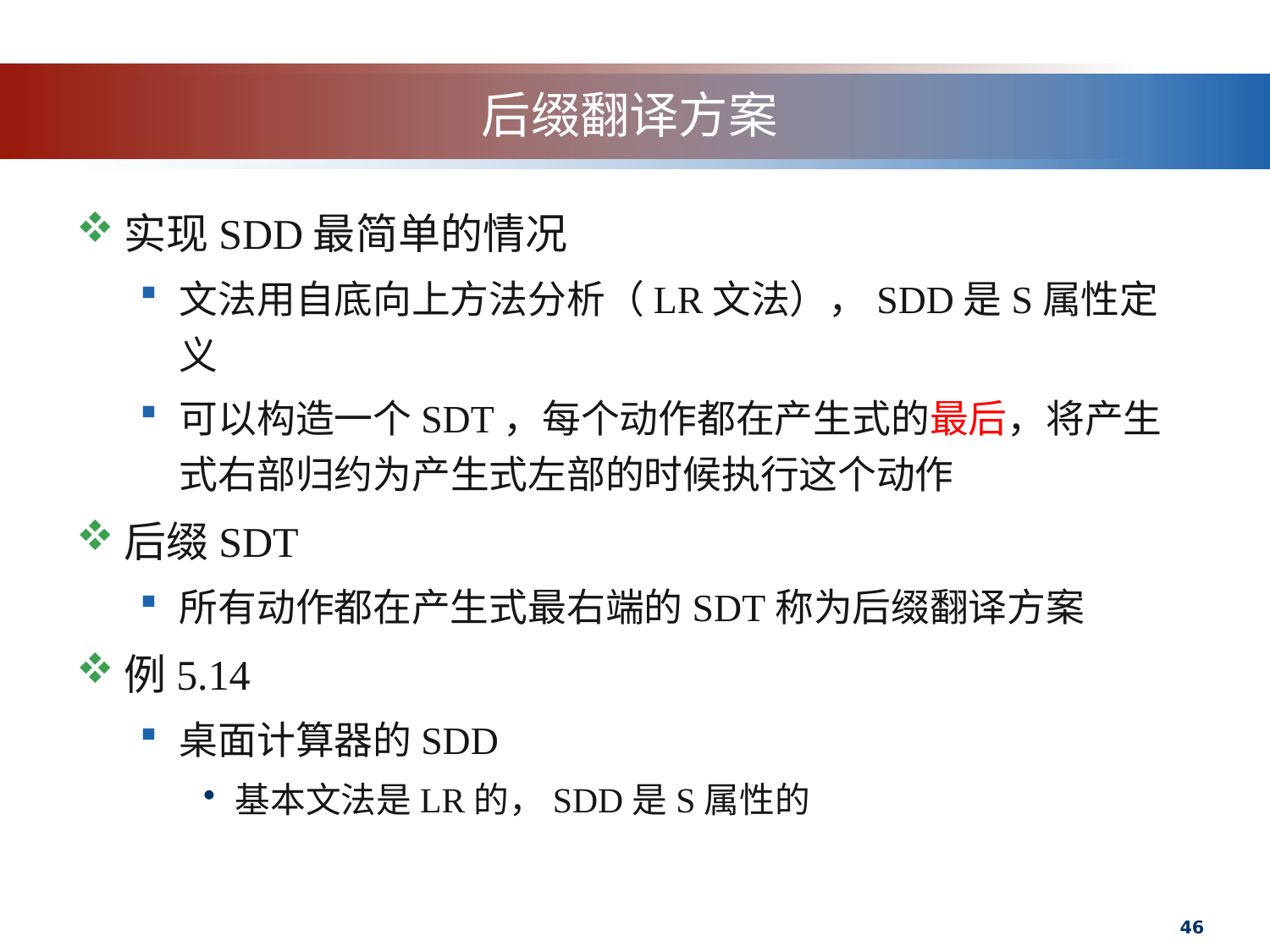

# 后缀翻译方案
实现SDD最简单的情况
文法用自底向上方法分析（LR文法），SDD是S属性定义
可以构造一个SDT，每个动作都在产生式的最后，将产生式右部归约为产生式左部的时候执行这个动作
后缀SDT
所有动作都在产生式最右端的SDT称为后缀翻译方案
例5.14
桌面计算器的SDD
基本文法是LR的，SDD是S属性的

46